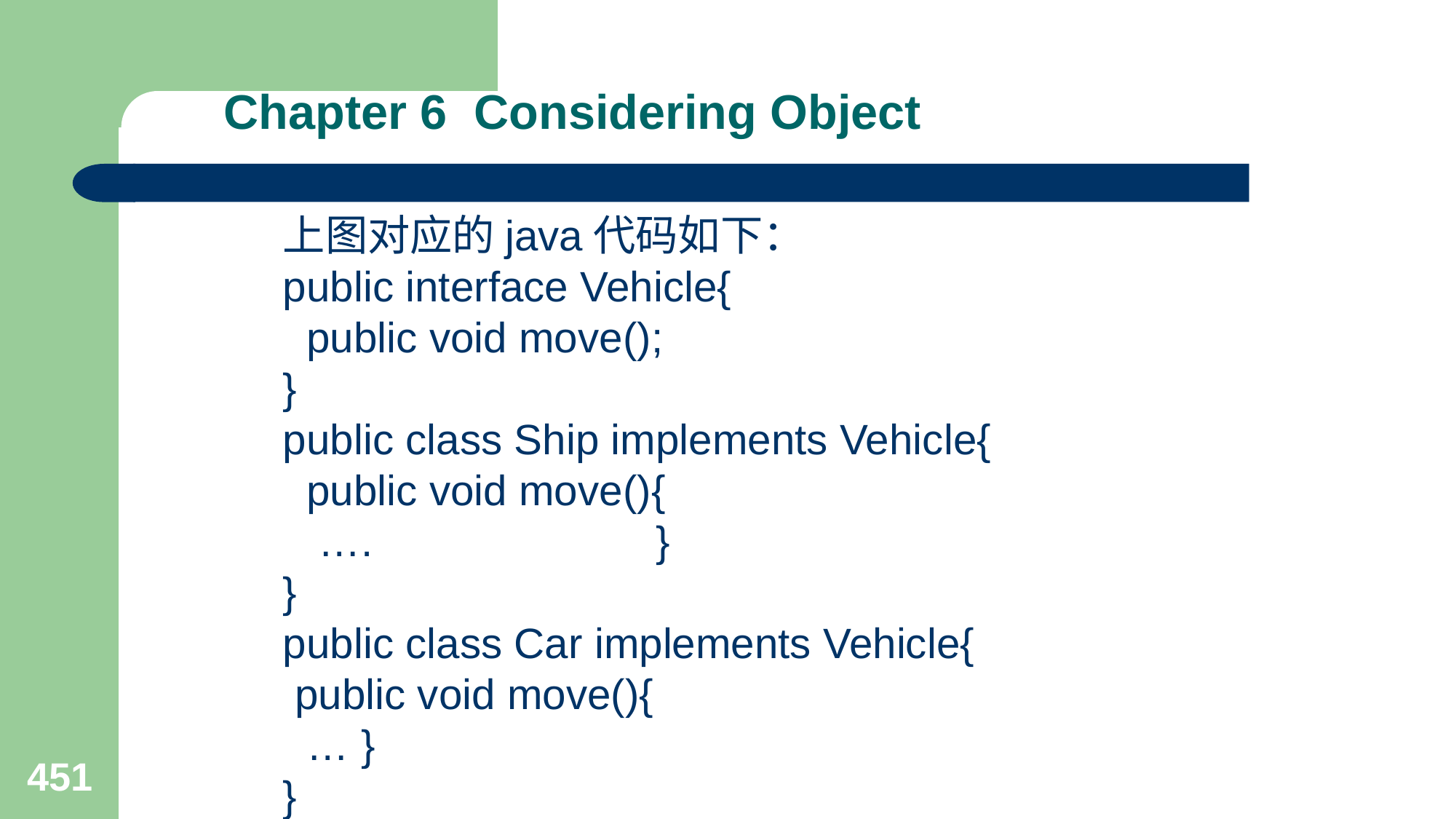

# Chapter 6  Considering Object
上图对应的java代码如下：
public interface Vehicle{
  public void move();
}
public class Ship implements Vehicle{
  public void move(){
   ….                        }
}
public class Car implements Vehicle{
 public void move(){
  … }
}
451